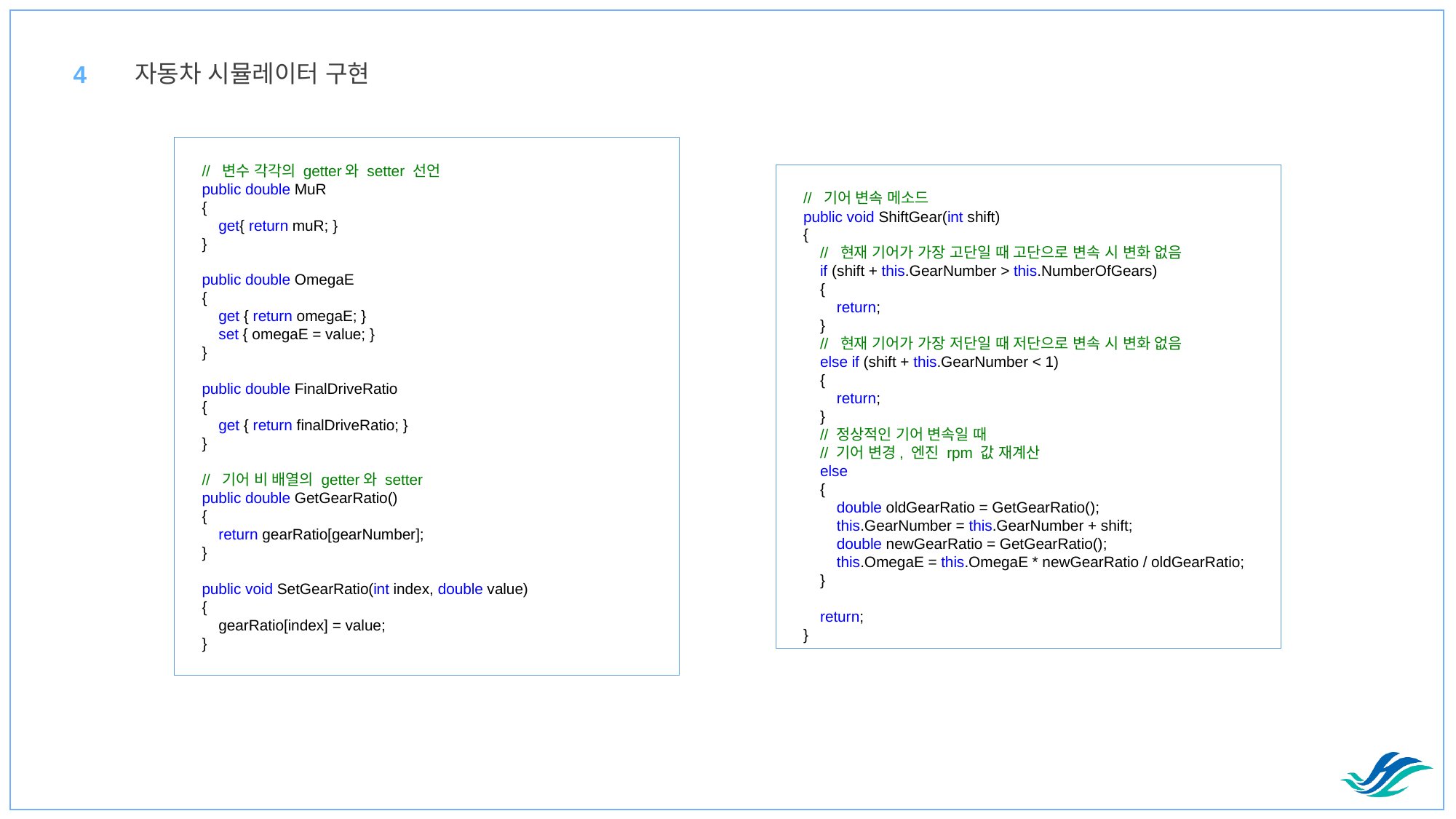

자동차 시뮬레이터 구현
4

    //  변수 각각의 getter와 setter 선언
    public double MuR
    {
        get{ return muR; }
    }

    public double OmegaE
    {
        get { return omegaE; }
        set { omegaE = value; }
    }

    public double FinalDriveRatio
    {
        get { return finalDriveRatio; }
    }

    //  기어 비 배열의 getter와 setter
    public double GetGearRatio()
    {
        return gearRatio[gearNumber];
    }

    public void SetGearRatio(int index, double value)
    {
        gearRatio[index] = value;
    }

    //  기어 변속 메소드
    public void ShiftGear(int shift)
    {
        //  현재 기어가 가장 고단일 때 고단으로 변속 시 변화 없음
        if (shift + this.GearNumber > this.NumberOfGears)
        {
            return;
        }
        //  현재 기어가 가장 저단일 때 저단으로 변속 시 변화 없음
        else if (shift + this.GearNumber < 1)
        {
            return;
        }
        // 정상적인 기어 변속일 때
        // 기어 변경, 엔진 rpm 값 재계산
        else
        {
            double oldGearRatio = GetGearRatio();
            this.GearNumber = this.GearNumber + shift;
            double newGearRatio = GetGearRatio();
            this.OmegaE = this.OmegaE * newGearRatio / oldGearRatio;
        }

        return;
    }